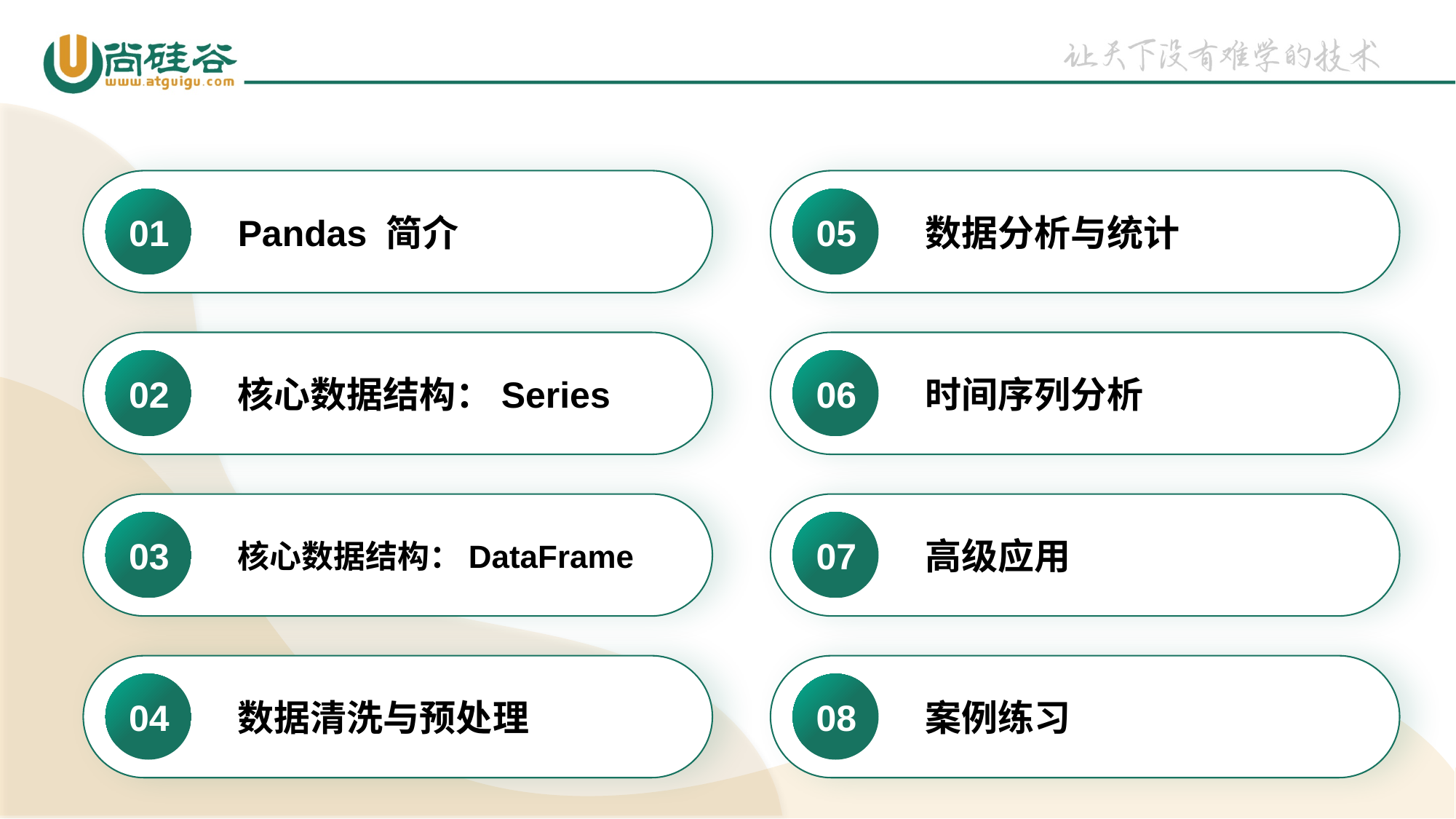

01
Pandas 简介

05
数据分析与统计

02
核心数据结构：Series

06
时间序列分析

03
核心数据结构：DataFrame

07
高级应用

04
数据清洗与预处理

08
案例练习